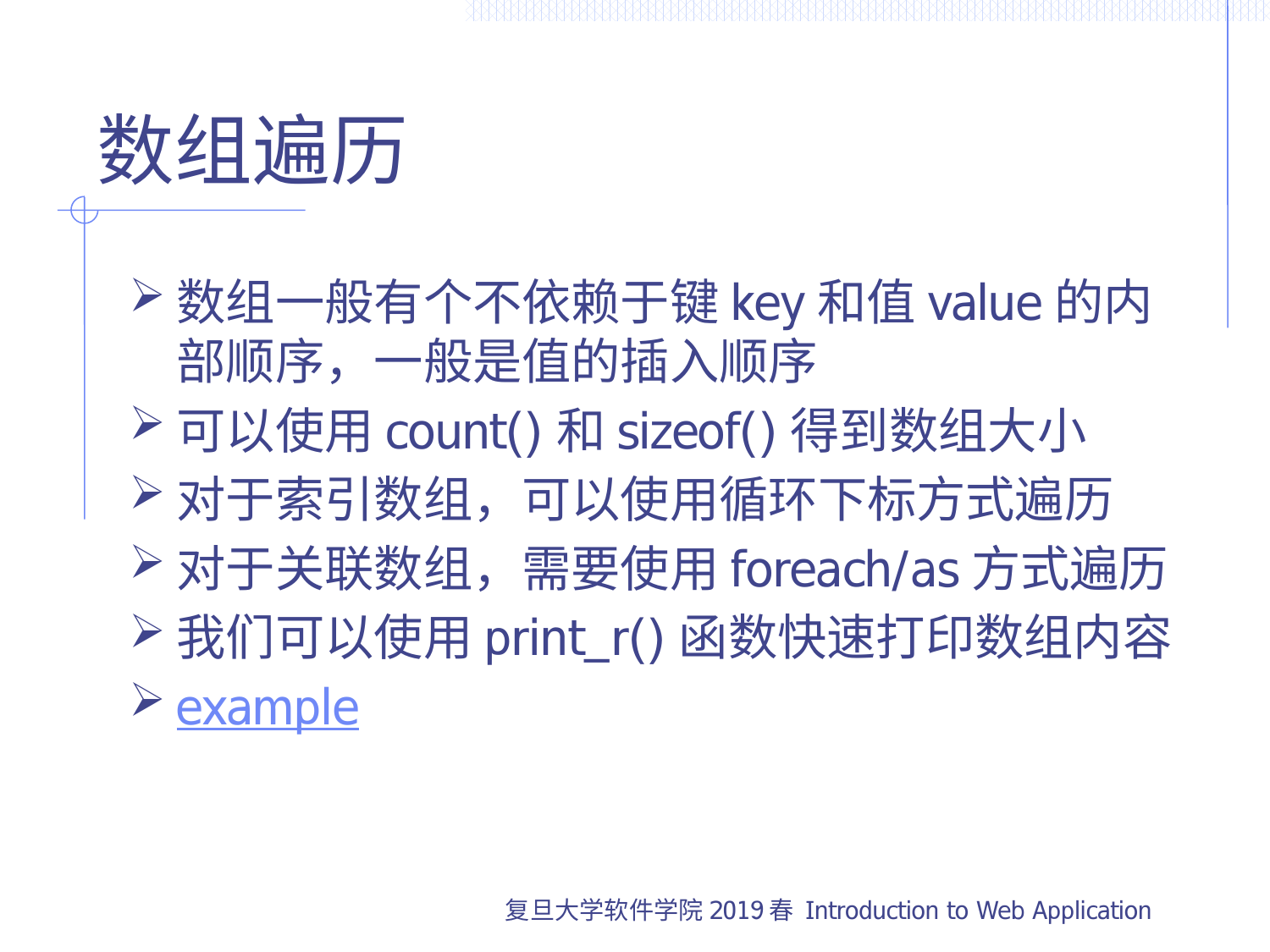

# 数组遍历
数组一般有个不依赖于键key和值value的内部顺序，一般是值的插入顺序
可以使用count()和sizeof()得到数组大小
对于索引数组，可以使用循环下标方式遍历
对于关联数组，需要使用foreach/as方式遍历
我们可以使用print_r()函数快速打印数组内容
example